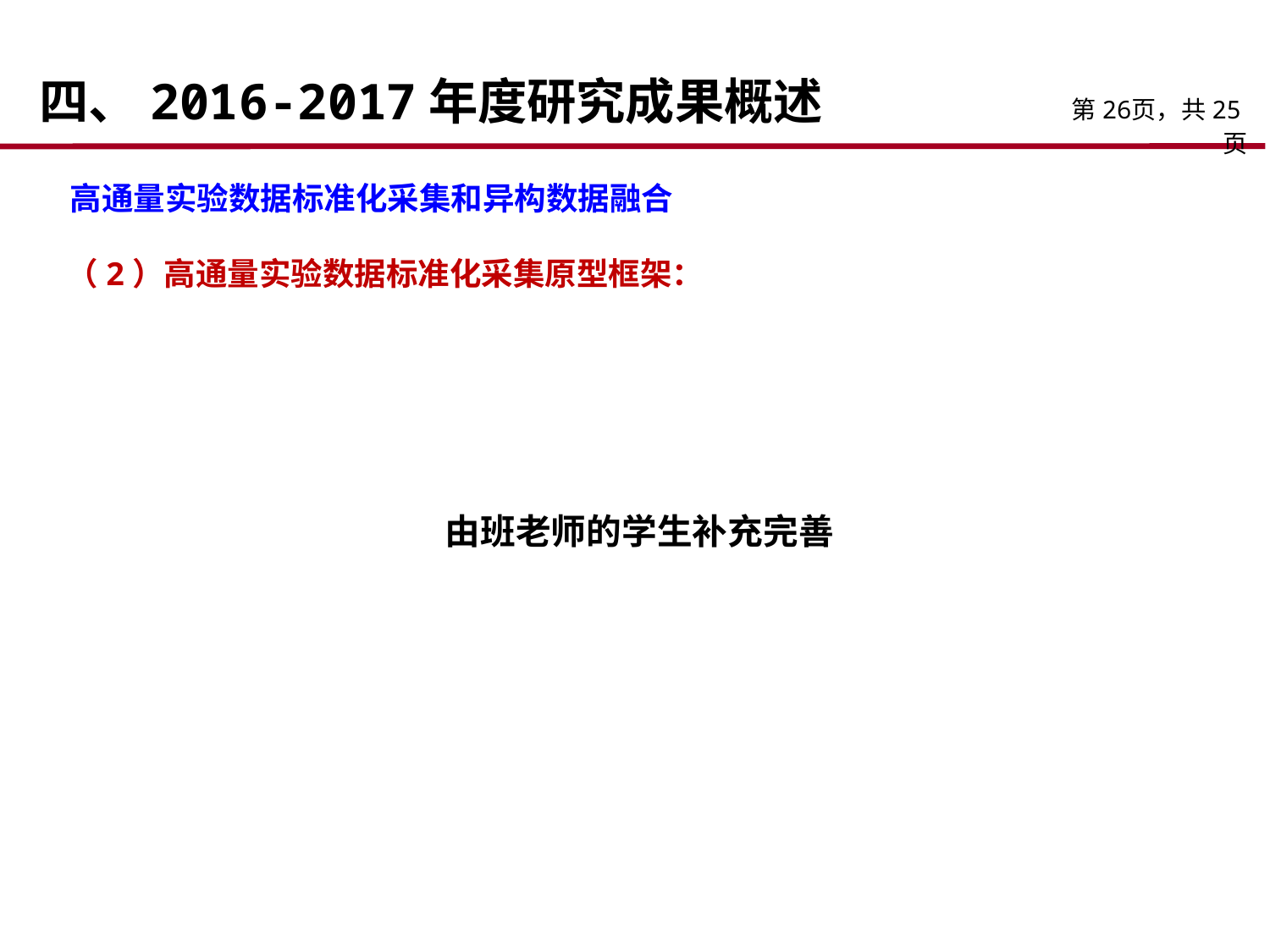

四、2016-2017年度研究成果概述
第26页，共25页
高通量实验数据标准化采集和异构数据融合
（2）高通量实验数据标准化采集原型框架：
由班老师的学生补充完善